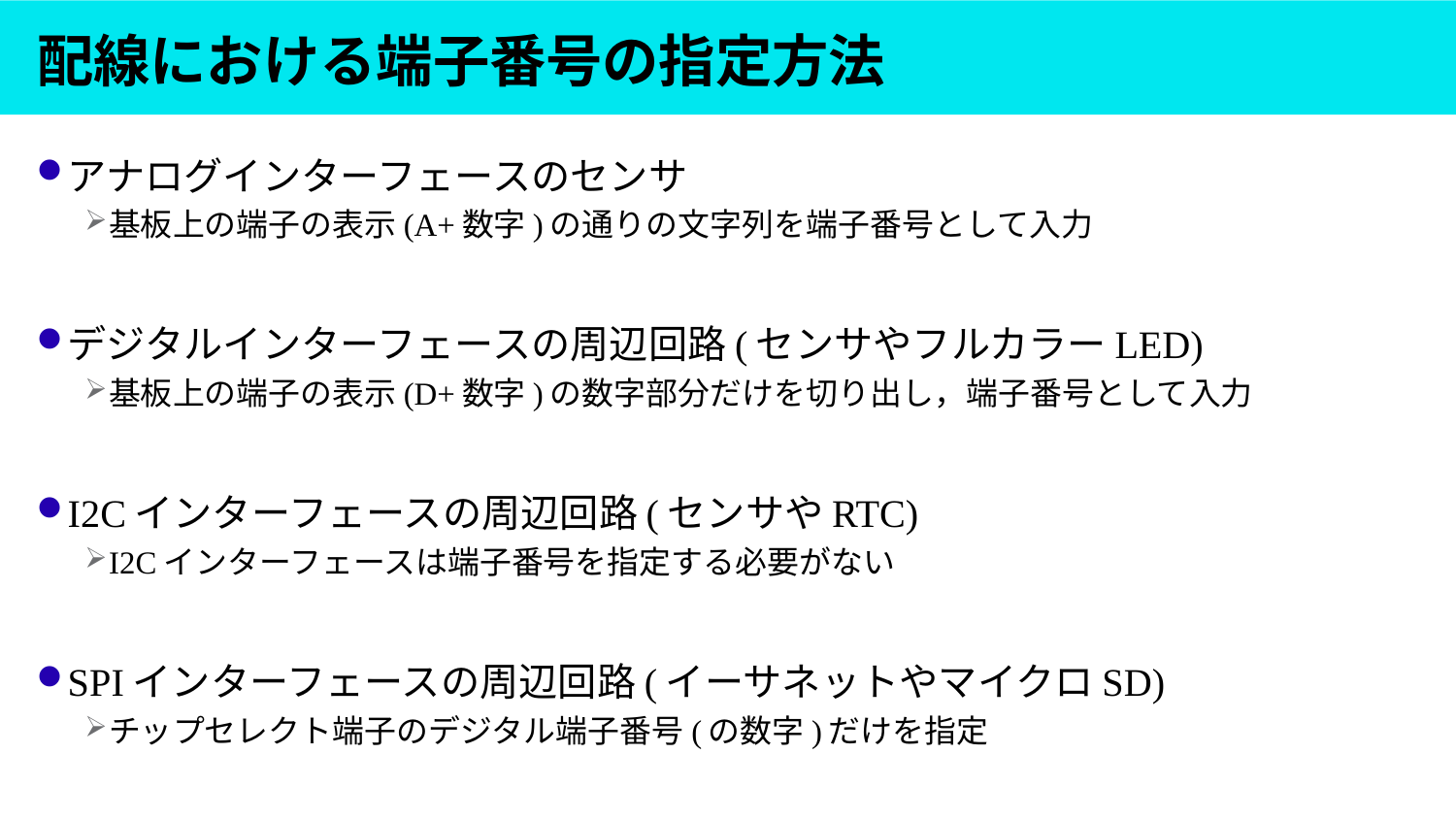

# 配線における端子番号の指定方法
アナログインターフェースのセンサ
基板上の端子の表示(A+数字)の通りの文字列を端子番号として入力

デジタルインターフェースの周辺回路(センサやフルカラーLED)
基板上の端子の表示(D+数字)の数字部分だけを切り出し，端子番号として入力

I2Cインターフェースの周辺回路(センサやRTC)
I2Cインターフェースは端子番号を指定する必要がない

SPIインターフェースの周辺回路(イーサネットやマイクロSD)
チップセレクト端子のデジタル端子番号(の数字)だけを指定